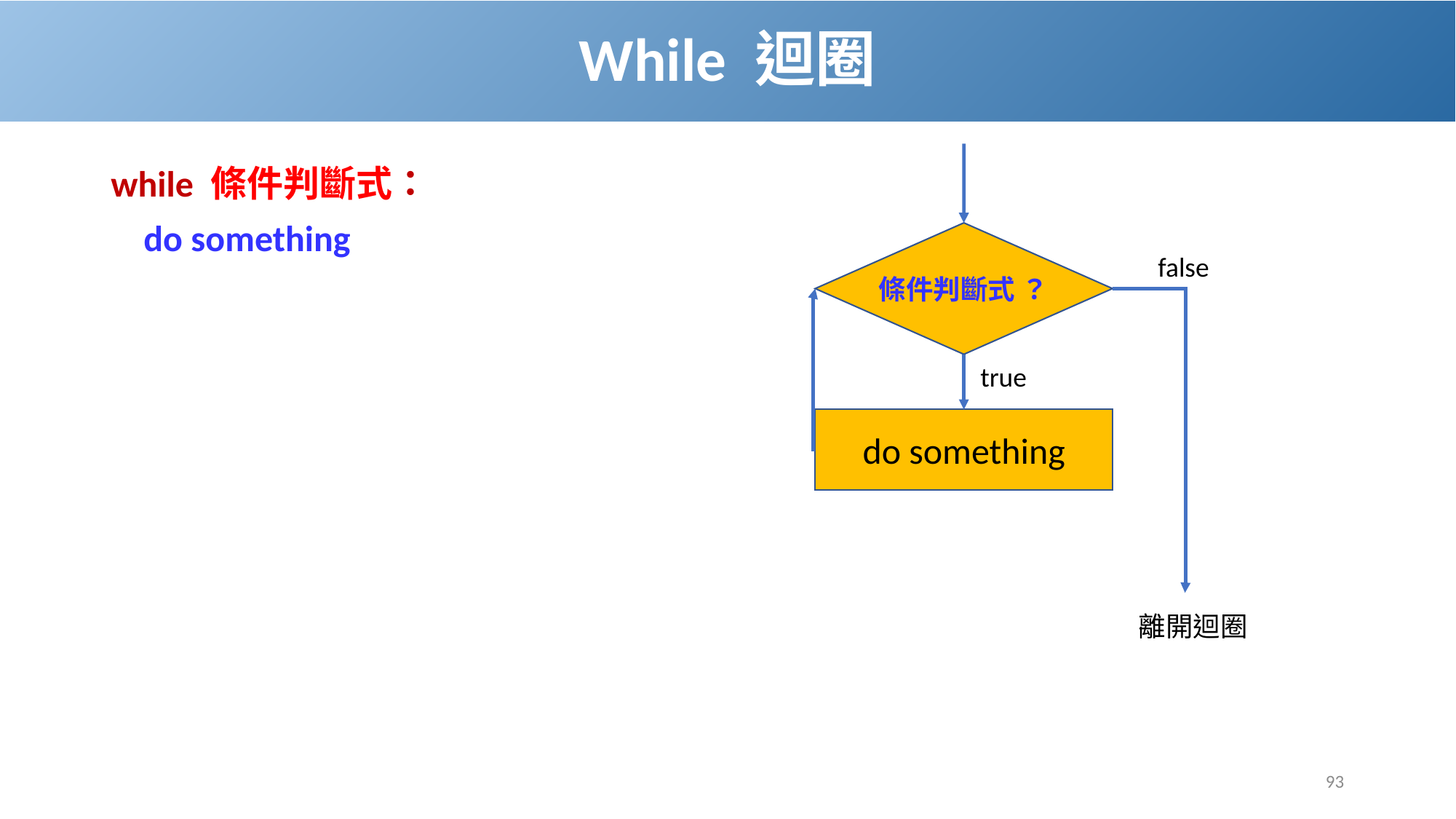

# While 迴圈
while 條件判斷式：
    do something

false
條件判斷式 ？
true
do something
離開迴圈
93